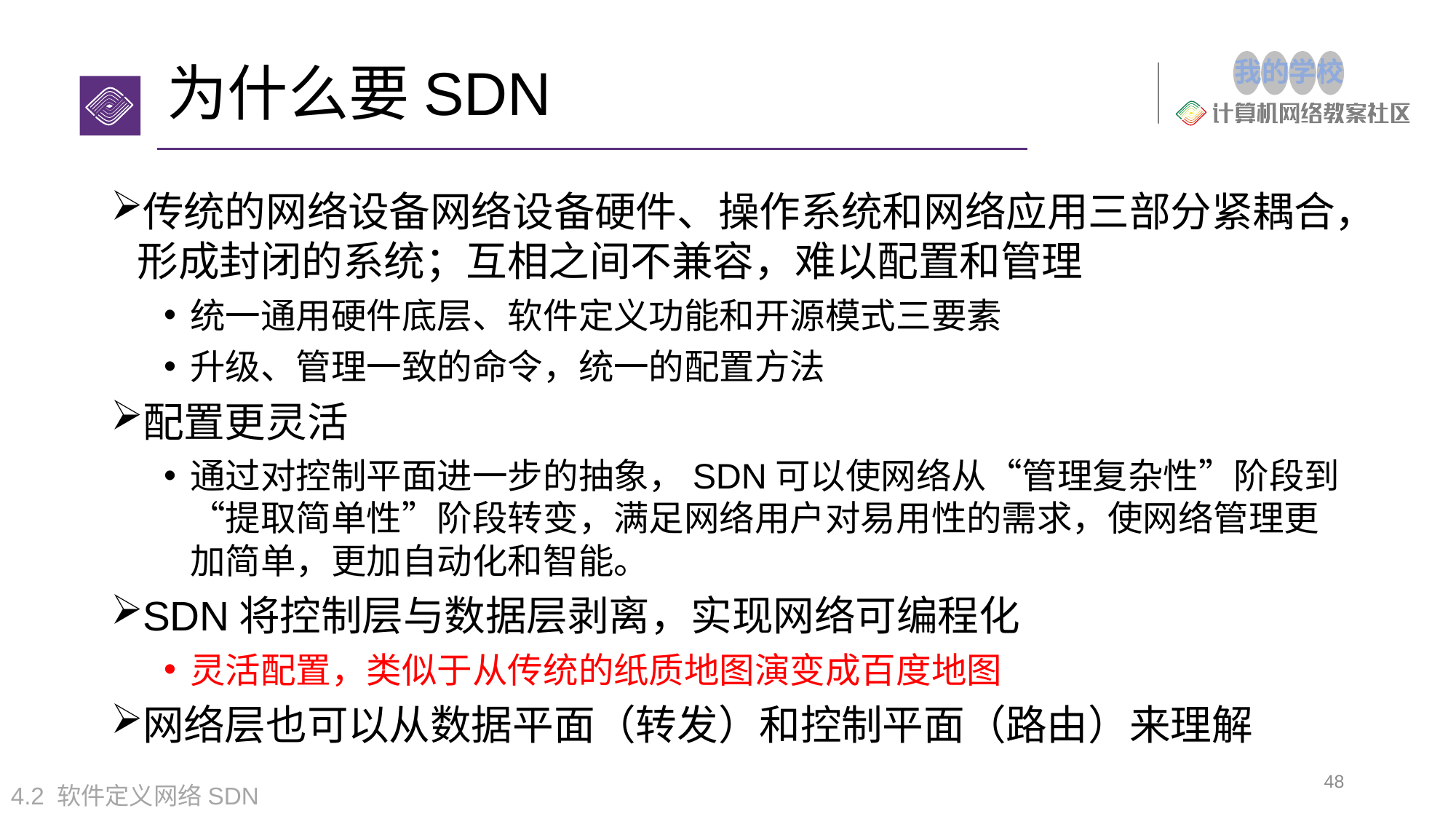

# 为什么要SDN
传统的网络设备网络设备硬件、操作系统和网络应用三部分紧耦合，形成封闭的系统；互相之间不兼容，难以配置和管理
统一通用硬件底层、软件定义功能和开源模式三要素
升级、管理一致的命令，统一的配置方法
配置更灵活
通过对控制平面进一步的抽象，SDN可以使网络从“管理复杂性”阶段到“提取简单性”阶段转变，满足网络用户对易用性的需求，使网络管理更加简单，更加自动化和智能。
SDN将控制层与数据层剥离，实现网络可编程化
灵活配置，类似于从传统的纸质地图演变成百度地图
网络层也可以从数据平面（转发）和控制平面（路由）来理解
48
4.2 软件定义网络SDN